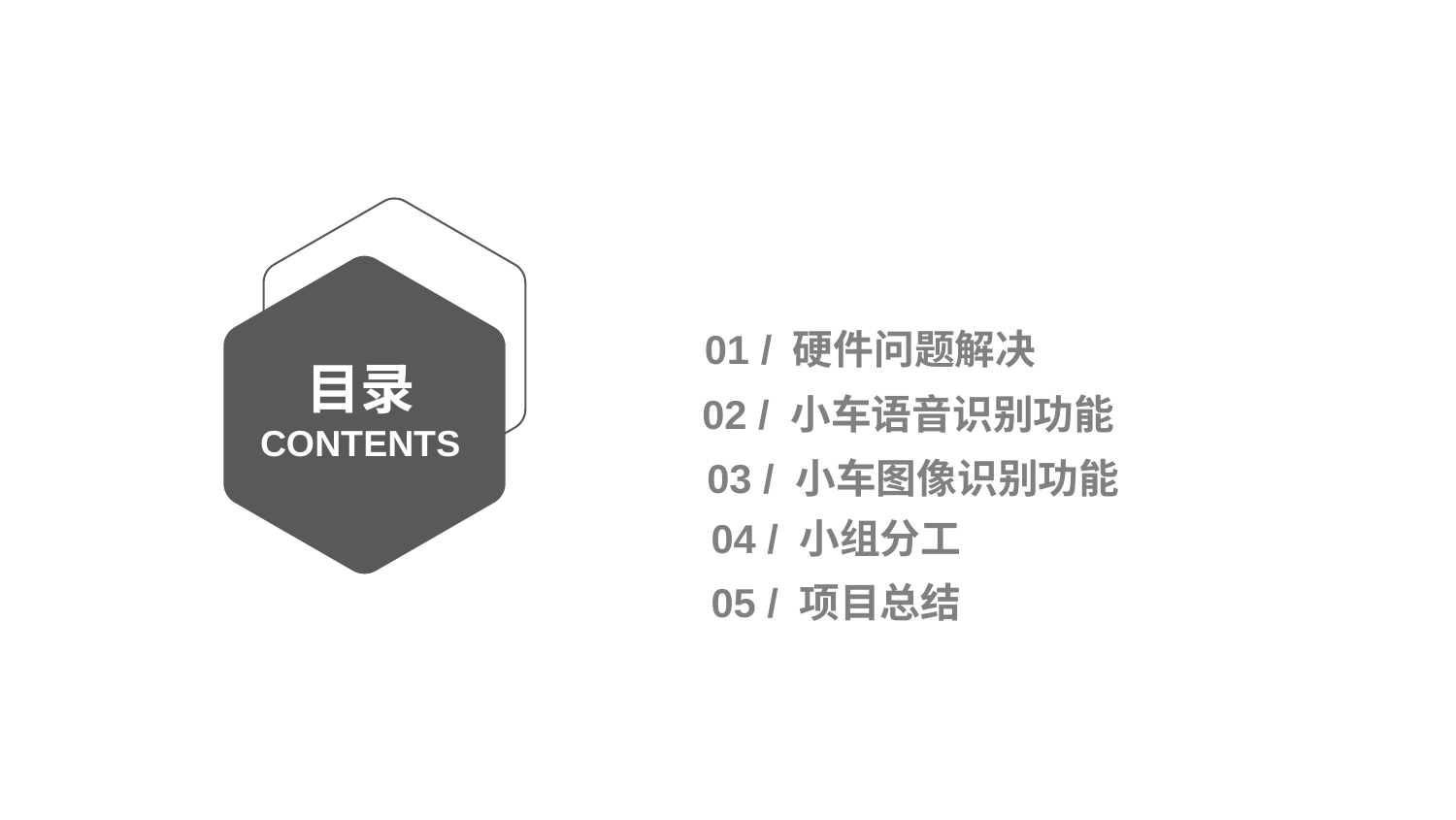

01 / 硬件问题解决
目录
CONTENTS
02 / 小车语音识别功能
03 / 小车图像识别功能
04 / 小组分工
05 / 项目总结